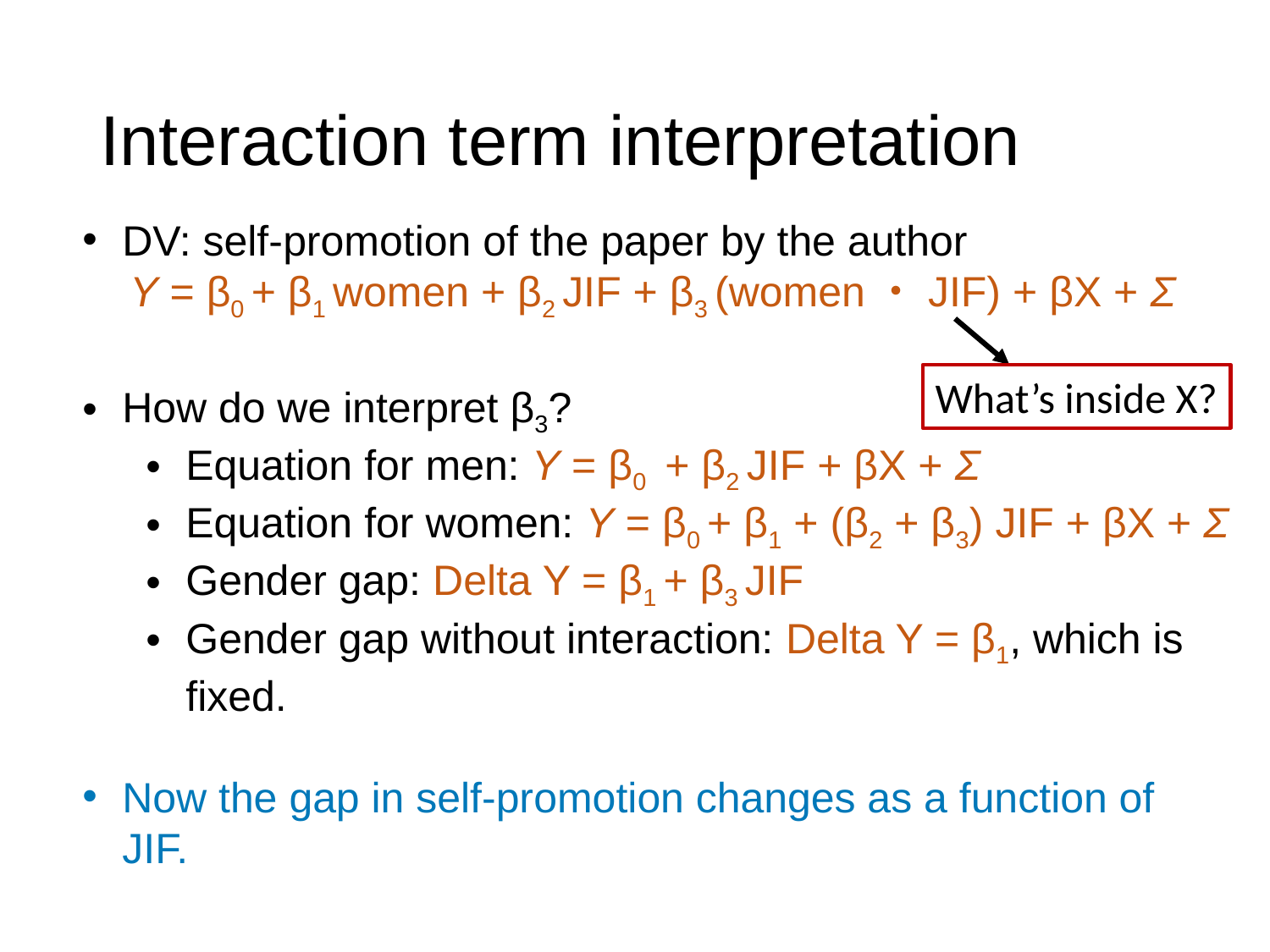

# Interaction term interpretation
DV: self-promotion of the paper by the author
    Y = β0 + β1 women + β2 JIF + β3 (women・JIF) + βX + Σ

How do we interpret β3?
Equation for men: Y = β0  + β2 JIF + βX + Σ
Equation for women: Y = β0 + β1 + (β2 + β3) JIF + βX + Σ
Gender gap: Delta Y = β1 + β3 JIF
Gender gap without interaction: Delta Y = β1, which is fixed.

Now the gap in self-promotion changes as a function of JIF.

What’s inside X?